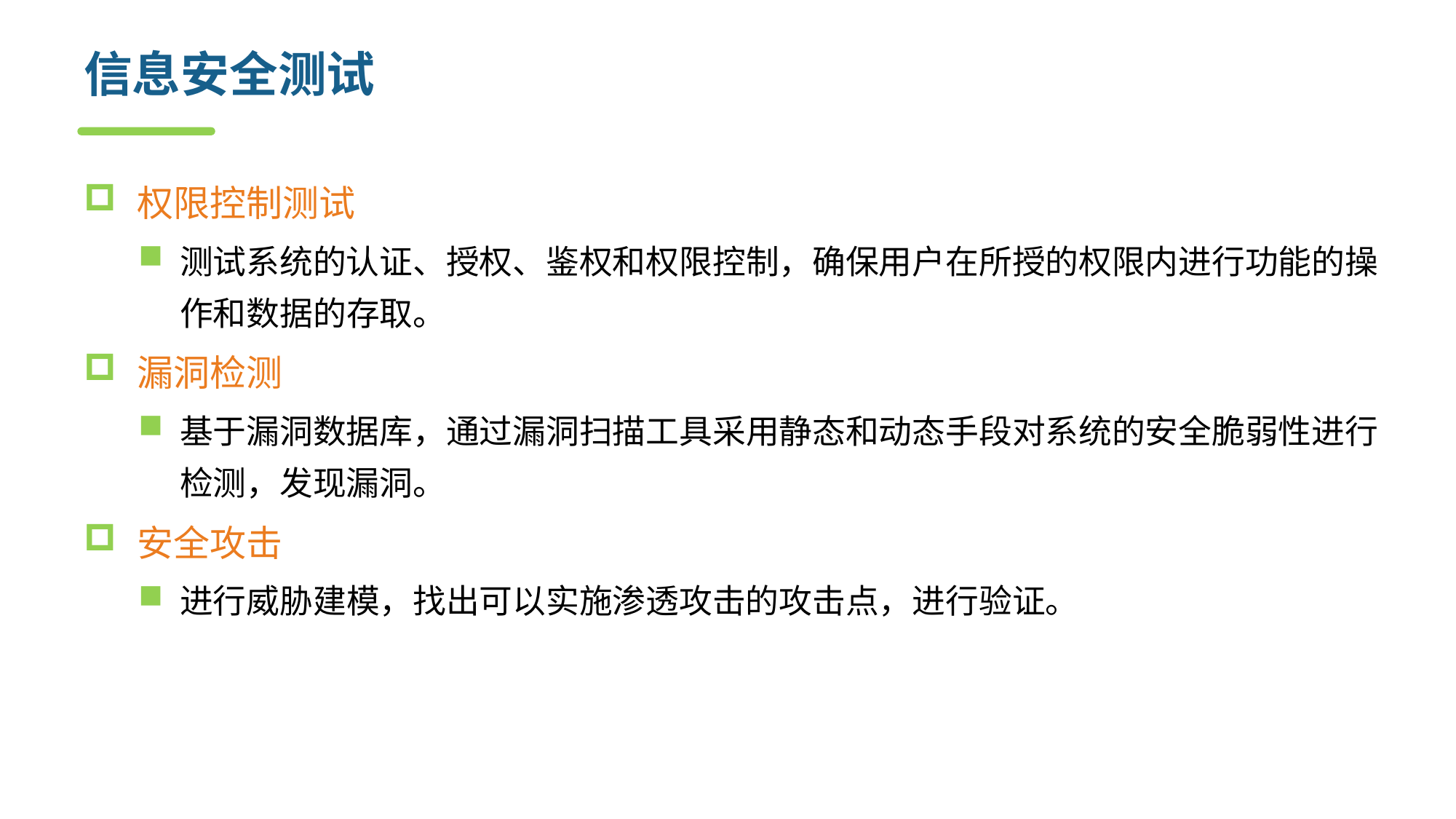

# 信息安全测试
权限控制测试
测试系统的认证、授权、鉴权和权限控制，确保用户在所授的权限内进行功能的操作和数据的存取。
漏洞检测
基于漏洞数据库，通过漏洞扫描工具采用静态和动态手段对系统的安全脆弱性进行检测，发现漏洞。
安全攻击
进行威胁建模，找出可以实施渗透攻击的攻击点，进行验证。

75